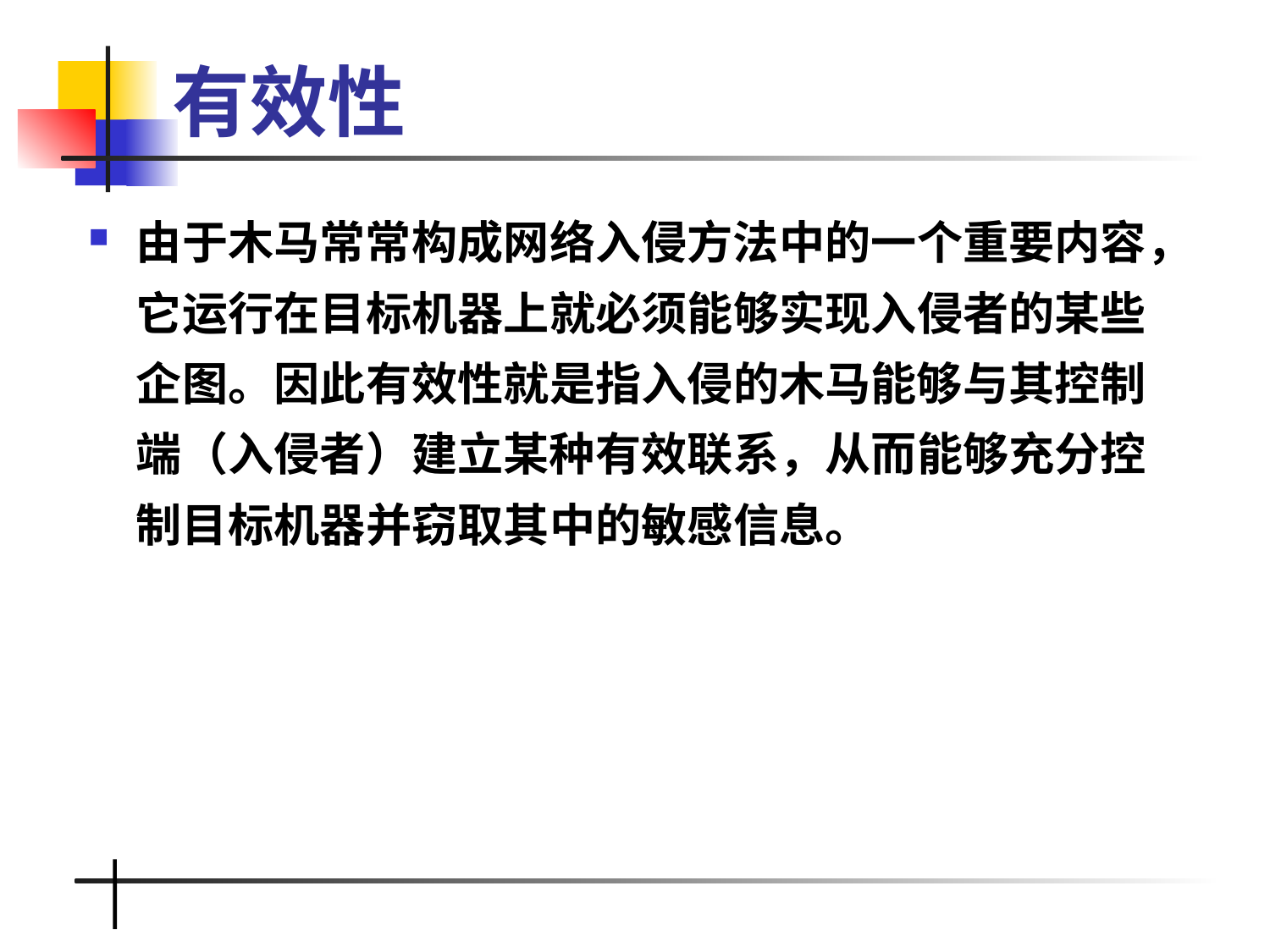

# 有效性
由于木马常常构成网络入侵方法中的一个重要内容，它运行在目标机器上就必须能够实现入侵者的某些企图。因此有效性就是指入侵的木马能够与其控制端（入侵者）建立某种有效联系，从而能够充分控制目标机器并窃取其中的敏感信息。